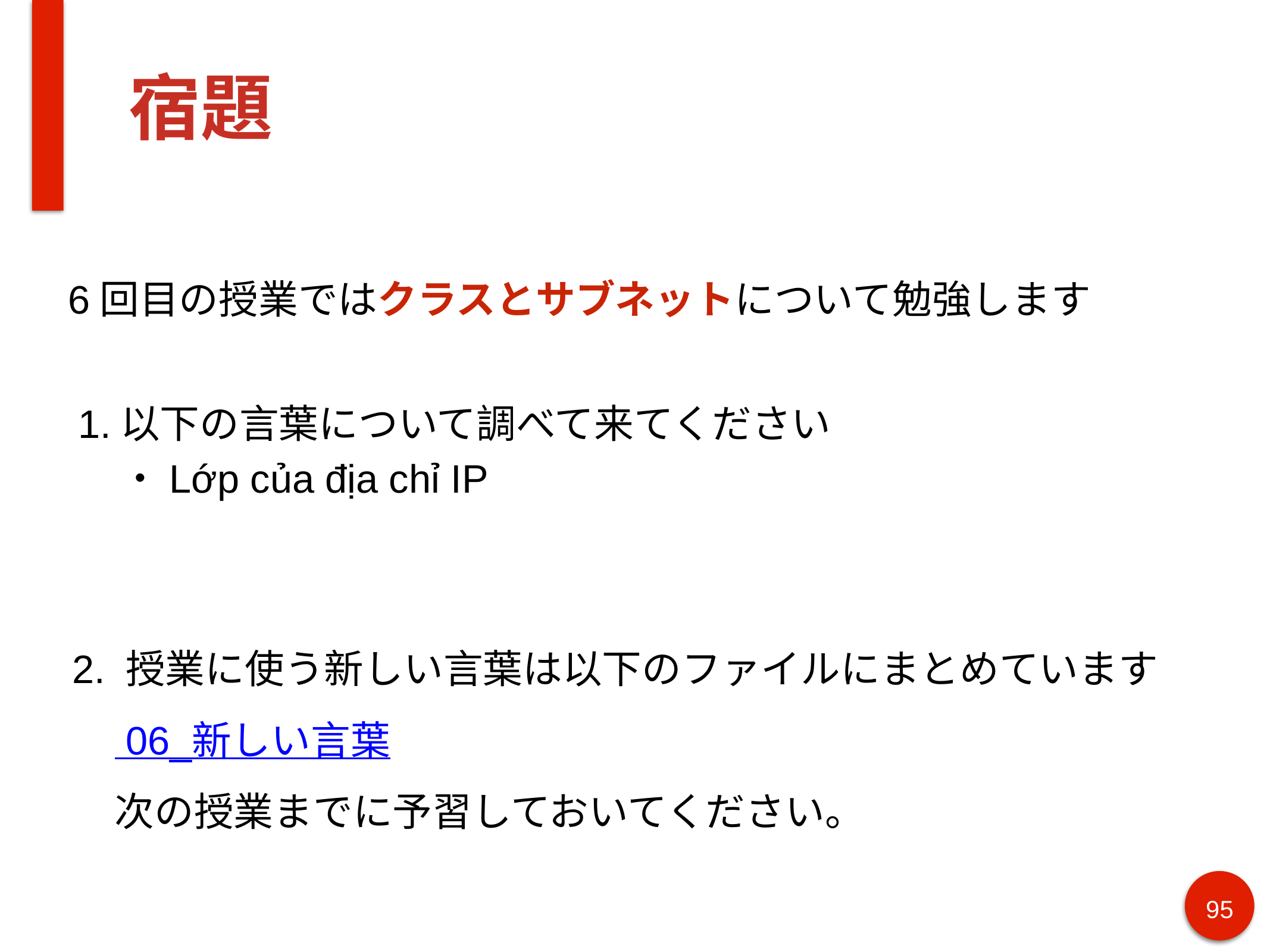

# 宿題
6回目の授業ではクラスとサブネットについて勉強します
以下の言葉について調べて来てください
・Lớp của địa chỉ IP
2. 授業に使う新しい言葉は以下のファイルにまとめています
    06_新しい言葉
   次の授業までに予習しておいてください。

95